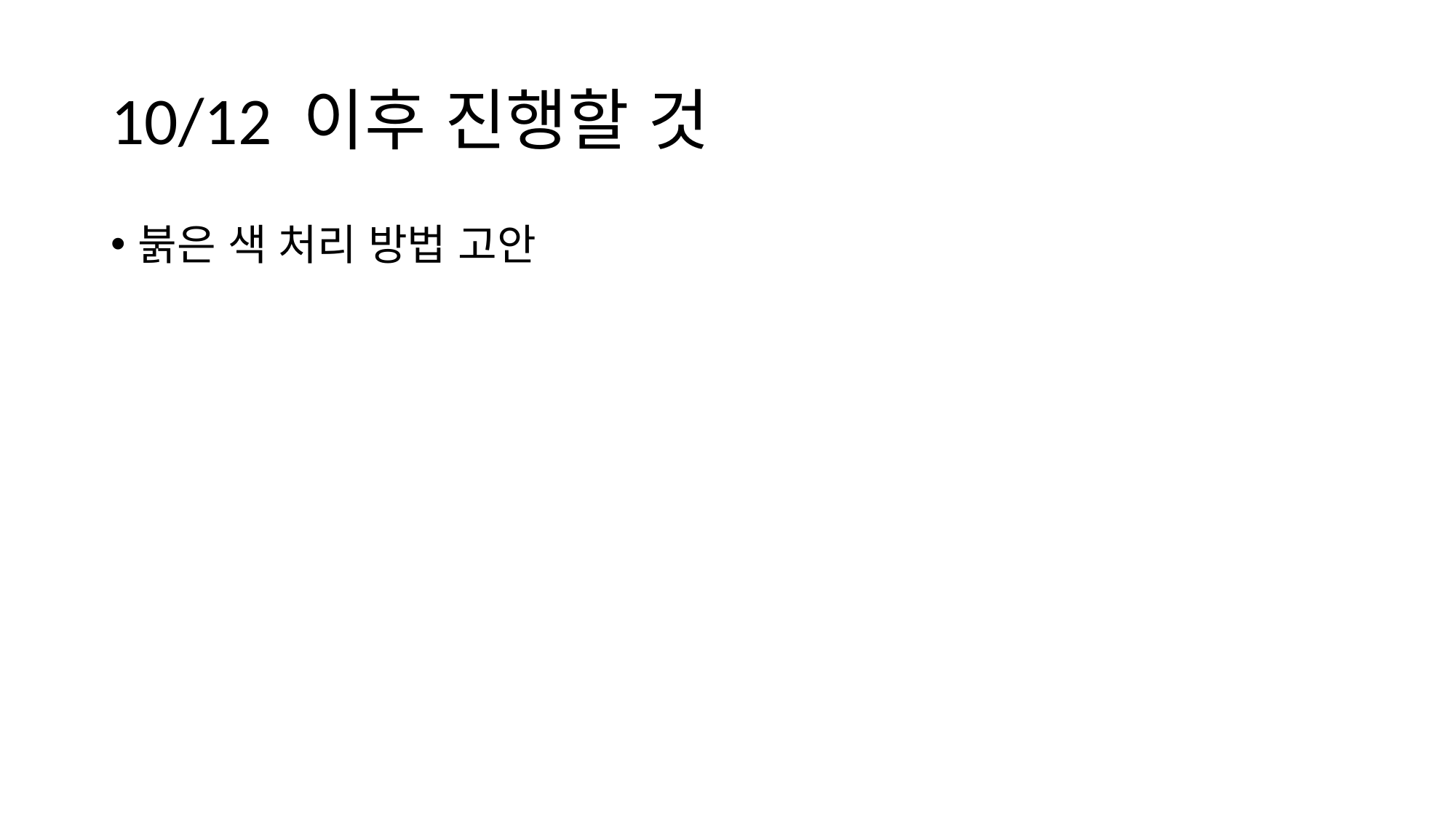

# 10/12 이후 진행할 것
붉은 색 처리 방법 고안